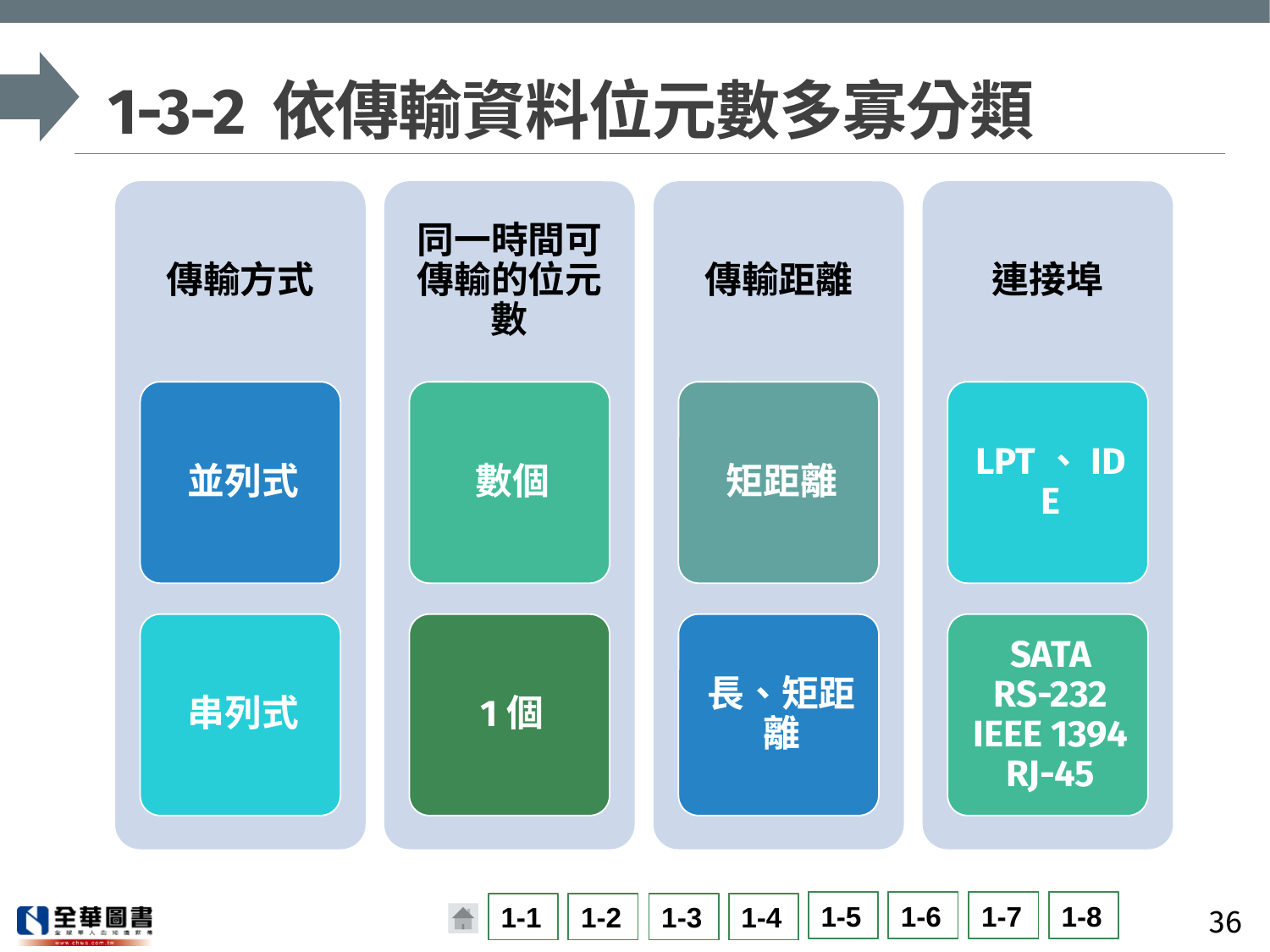

# 1-3-2 依傳輸資料位元數多寡分類
傳輸方式
並列式
串列式
同一時間可傳輸的位元數
數個
1個
傳輸距離
矩距離
長、矩距離
連接埠
LPT、IDE
SATA
RS-232
IEEE 1394
RJ-45
36